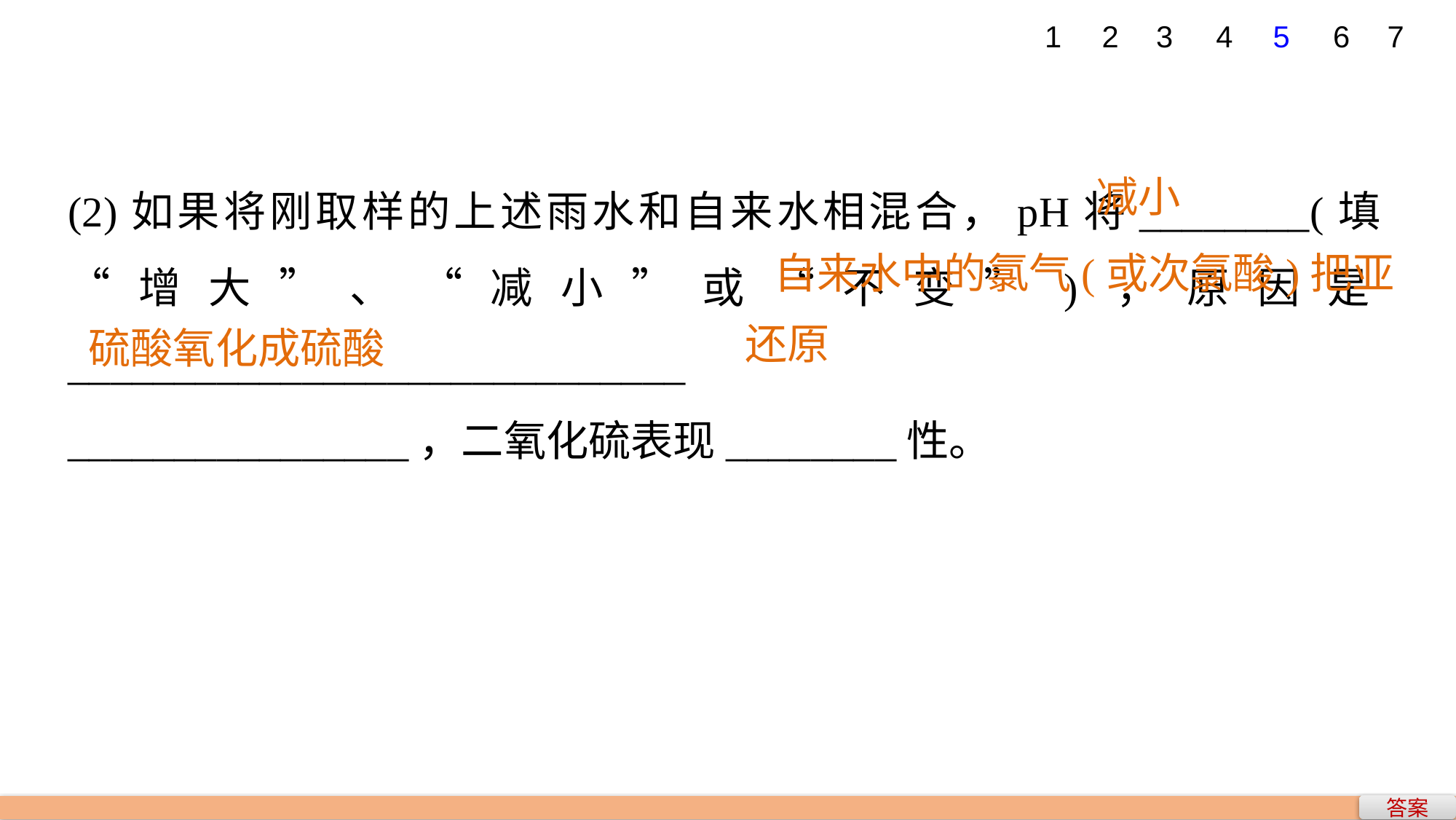

1
2
3
4
5
6
7
(2)如果将刚取样的上述雨水和自来水相混合，pH将________(填“增大”、“减小”或“不变”)，原因是_____________________________
________________，二氧化硫表现________性。
减小
自来水中的氯气(或次氯酸)把亚
还原
硫酸氧化成硫酸
答案